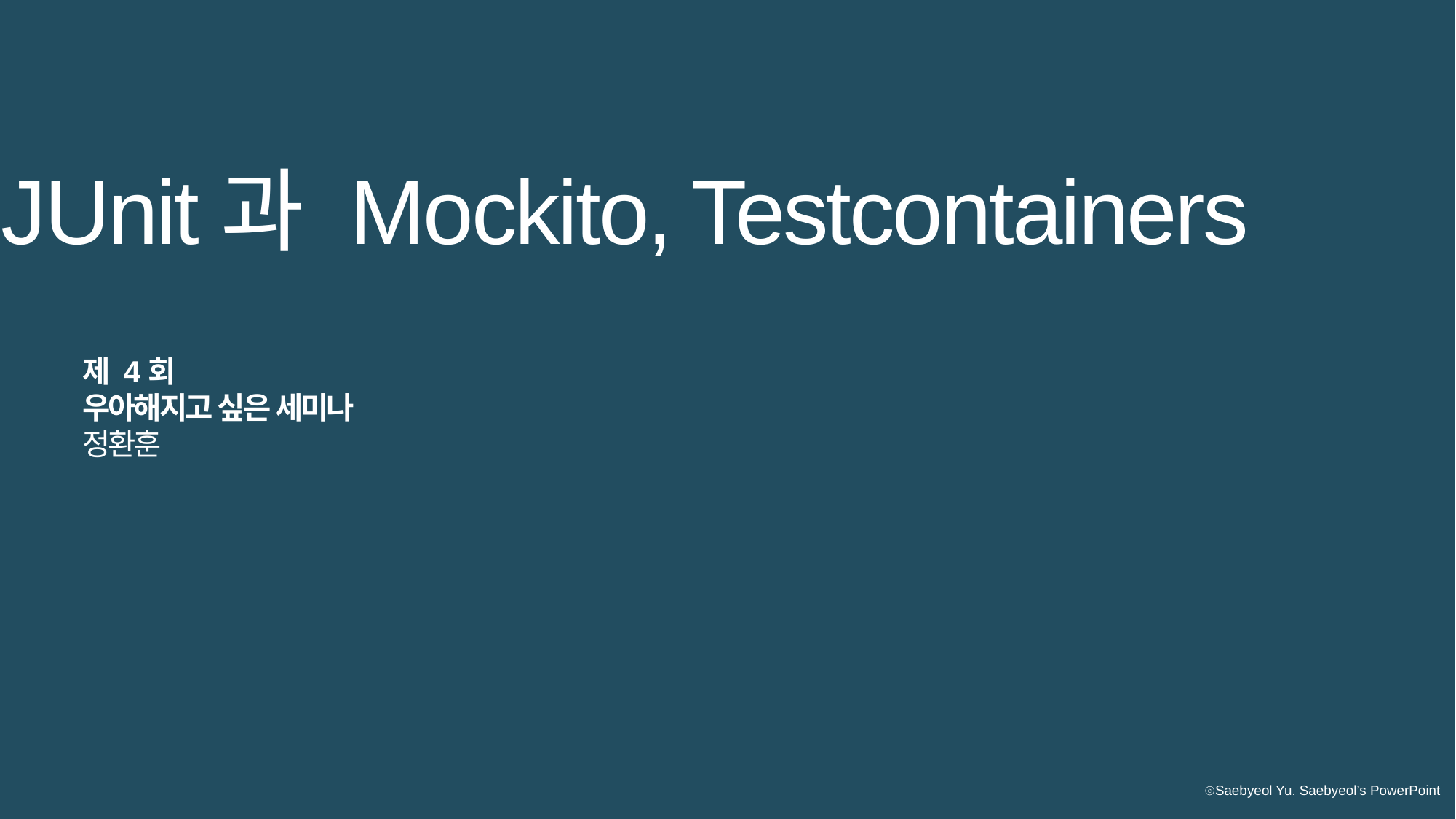

JUnit과 Mockito, Testcontainers
제 4회
우아해지고 싶은 세미나
정환훈